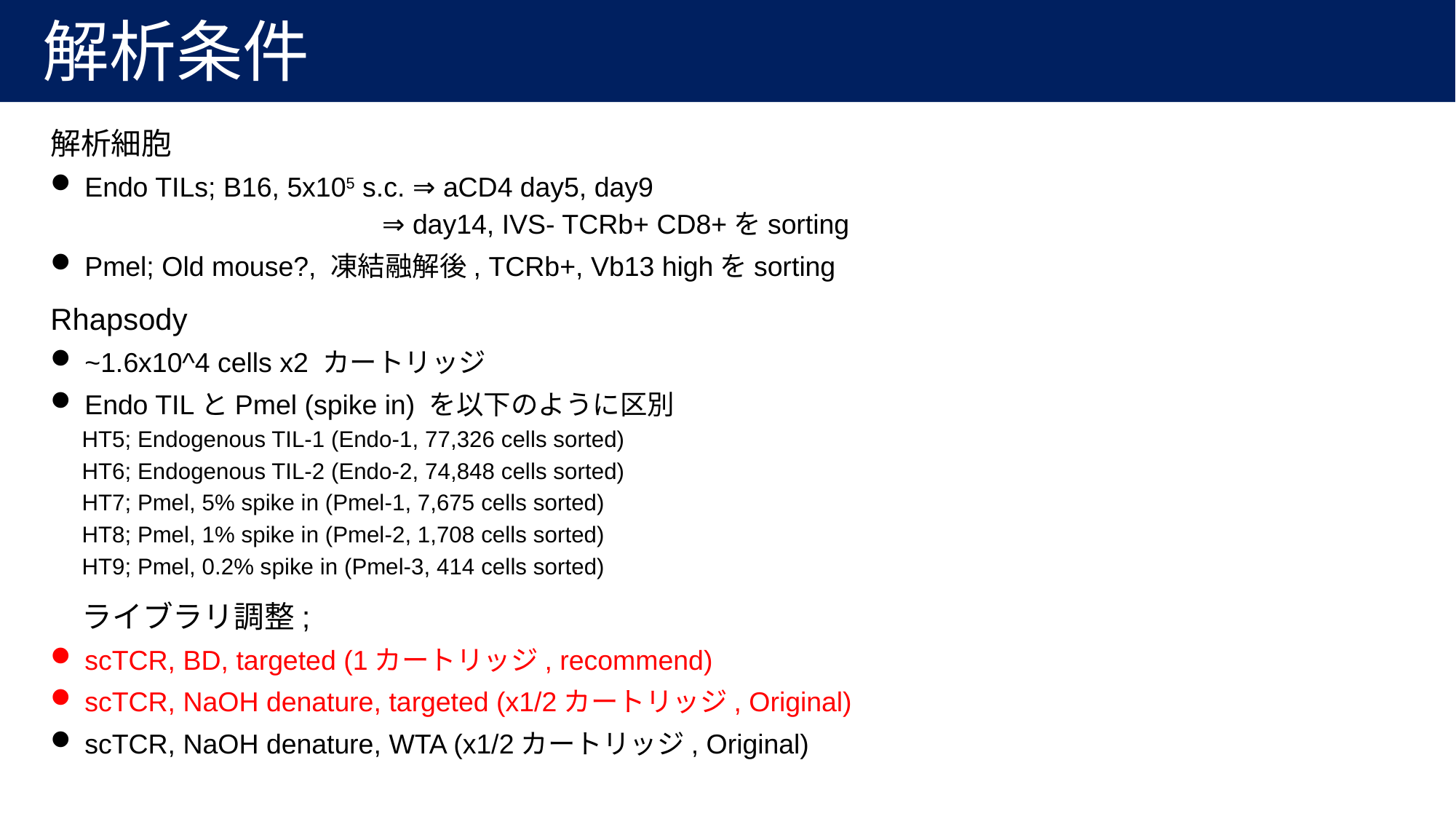

# 解析条件
解析細胞
Endo TILs; B16, 5x105 s.c. ⇒ aCD4 day5, day9
⇒ day14, IVS- TCRb+ CD8+をsorting
Pmel; Old mouse?, 凍結融解後, TCRb+, Vb13 highをsorting
Rhapsody
~1.6x10^4 cells x2 カートリッジ
Endo TILとPmel (spike in) を以下のように区別
HT5; Endogenous TIL-1 (Endo-1, 77,326 cells sorted)
HT6; Endogenous TIL-2 (Endo-2, 74,848 cells sorted)
HT7; Pmel, 5% spike in (Pmel-1, 7,675 cells sorted)
HT8; Pmel, 1% spike in (Pmel-2, 1,708 cells sorted)
HT9; Pmel, 0.2% spike in (Pmel-3, 414 cells sorted)
ライブラリ調整;
scTCR, BD, targeted (1カートリッジ, recommend)
scTCR, NaOH denature, targeted (x1/2カートリッジ, Original)
scTCR, NaOH denature, WTA (x1/2カートリッジ, Original)